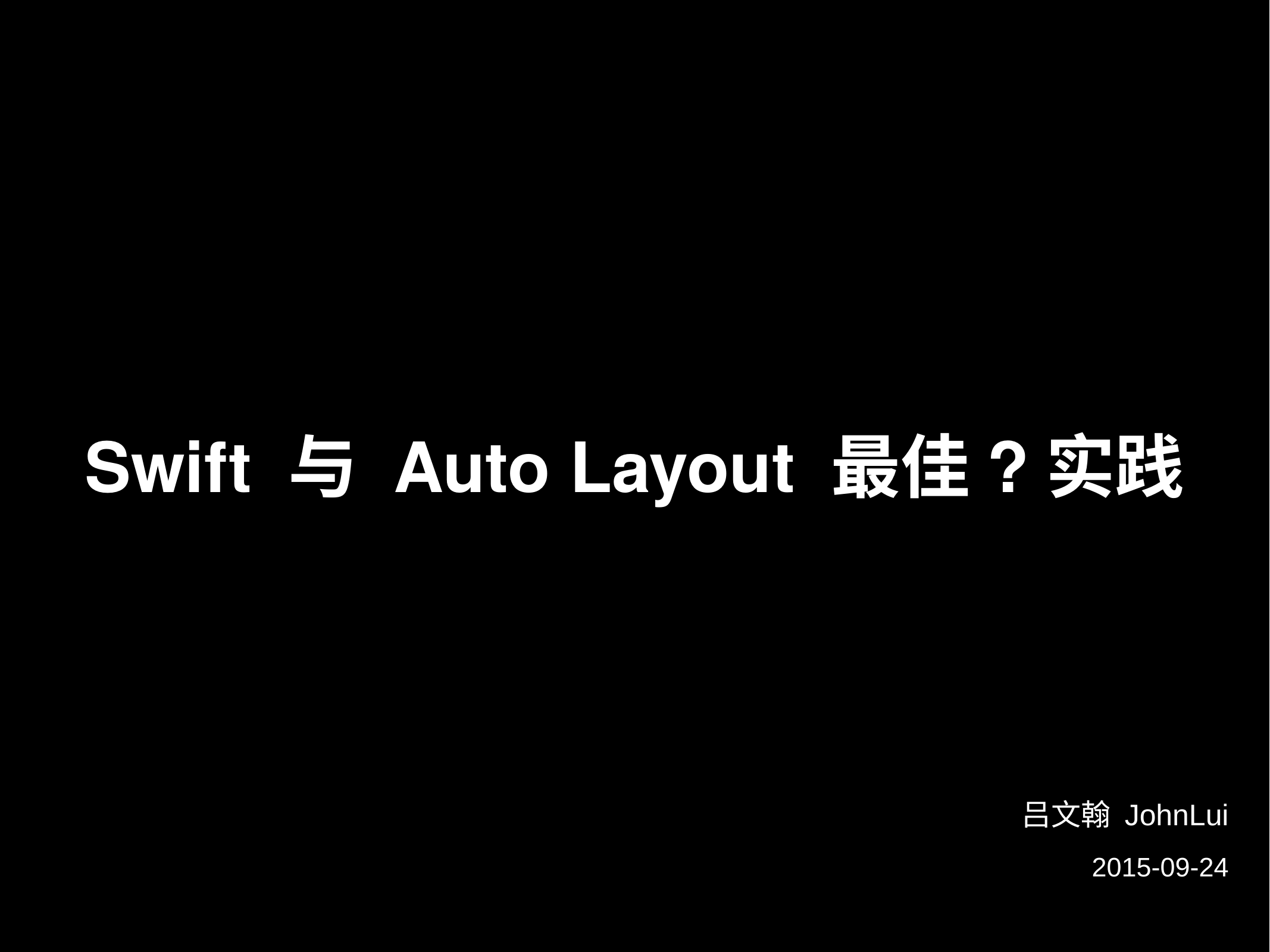

# Swift 与 Auto Layout 最佳?实践
吕文翰 JohnLui
2015-09-24